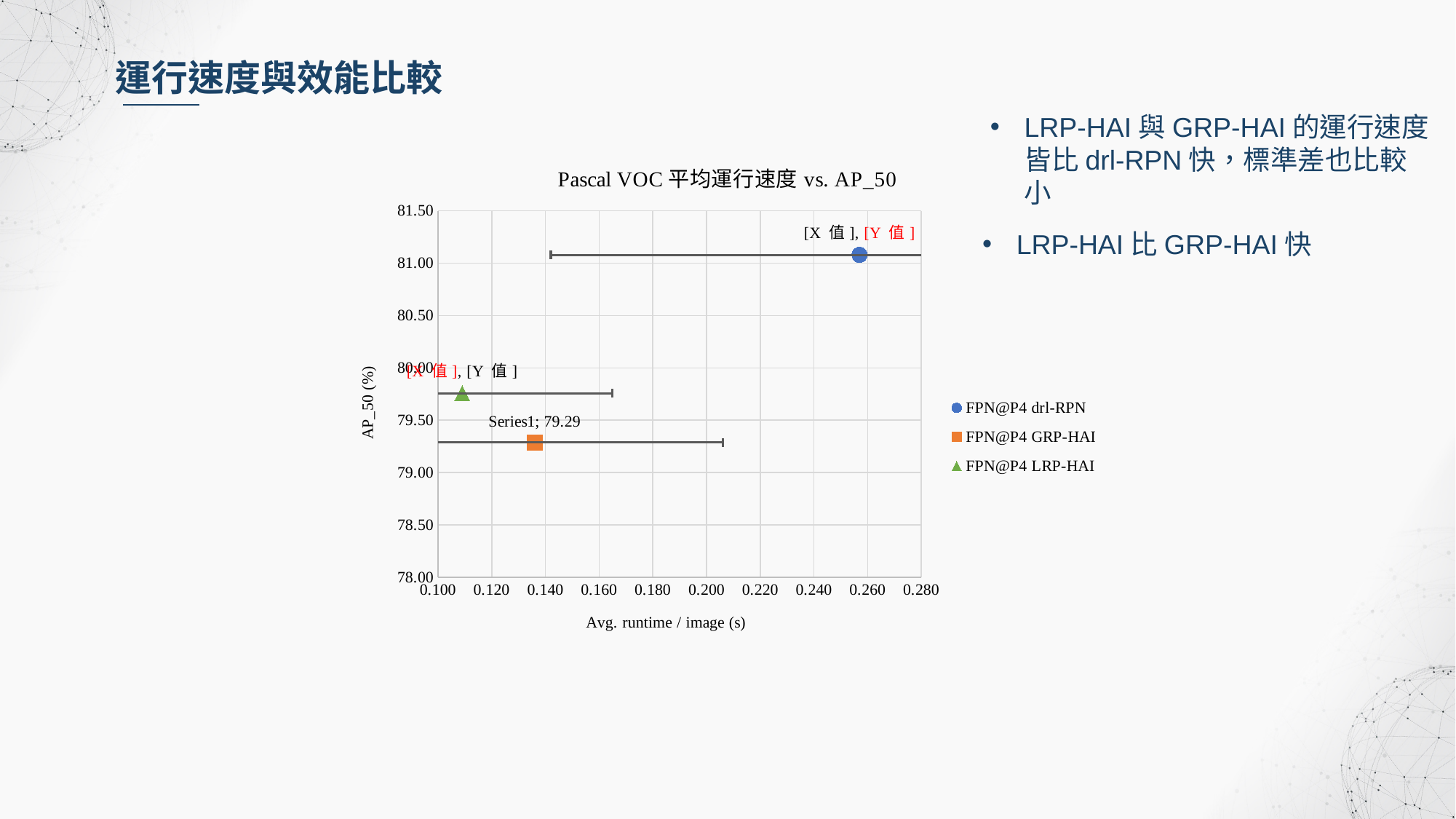

運行速度與效能比較
LRP-HAI與GRP-HAI的運行速度皆比drl-RPN快，標準差也比較小

### Chart: Pascal VOC平均運行速度vs. AP_50

| Category | FPN@P4 drl-RPN | FPN@P4 GRP-HAI | FPN@P4 LRP-HAI |
|---|---|---|---|
LRP-HAI比GRP-HAI快